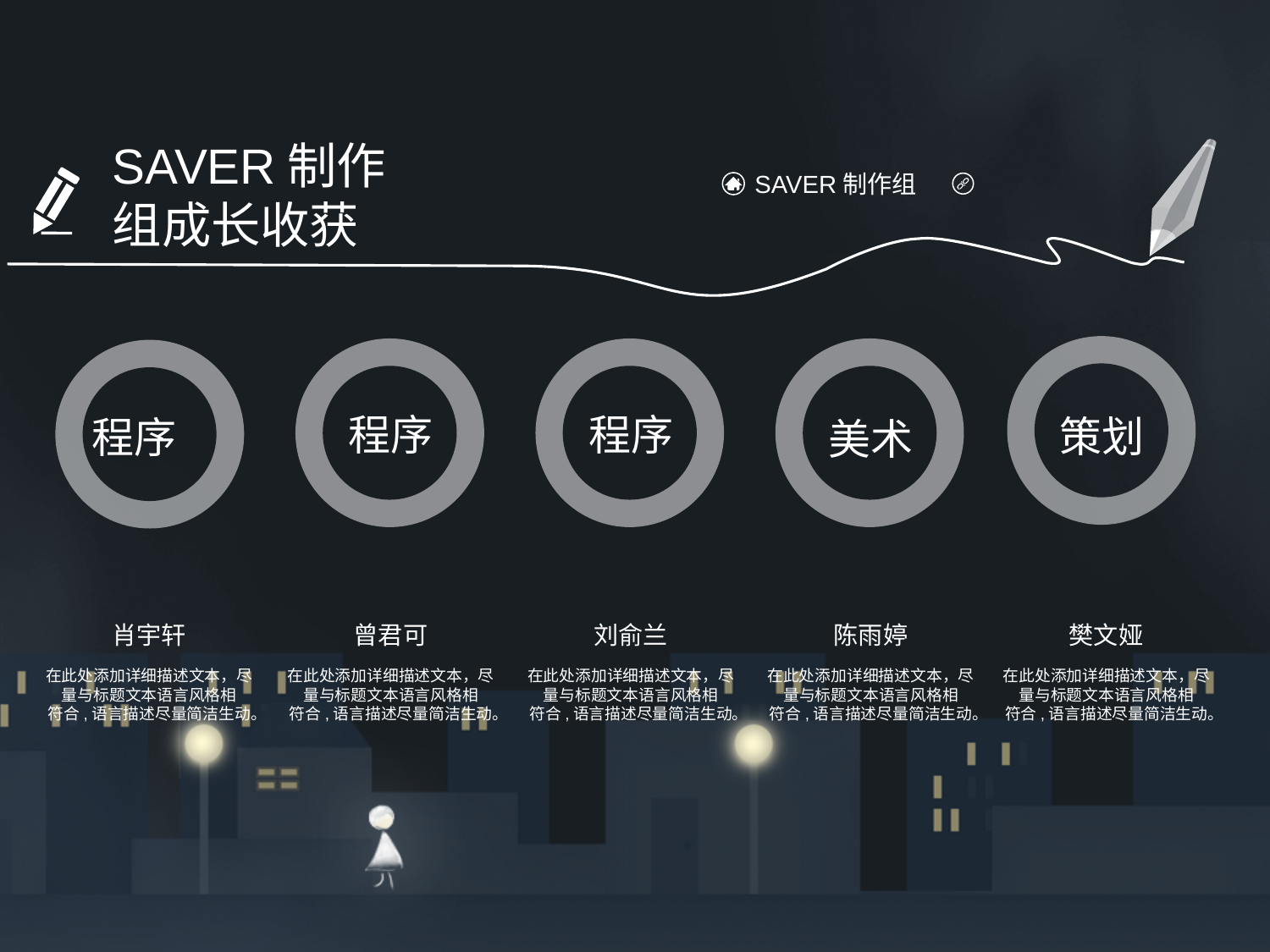

SAVER制作组成长收获

SAVER制作组

策划

程序

程序

美术

程序
肖宇轩

在此处添加详细描述文本，尽量与标题文本语言风格相
符合,语言描述尽量简洁生动。
曾君可

在此处添加详细描述文本，尽量与标题文本语言风格相
符合,语言描述尽量简洁生动。
刘俞兰

在此处添加详细描述文本，尽量与标题文本语言风格相
符合,语言描述尽量简洁生动。
陈雨婷

在此处添加详细描述文本，尽量与标题文本语言风格相
符合,语言描述尽量简洁生动。
樊文娅

在此处添加详细描述文本，尽量与标题文本语言风格相
符合,语言描述尽量简洁生动。